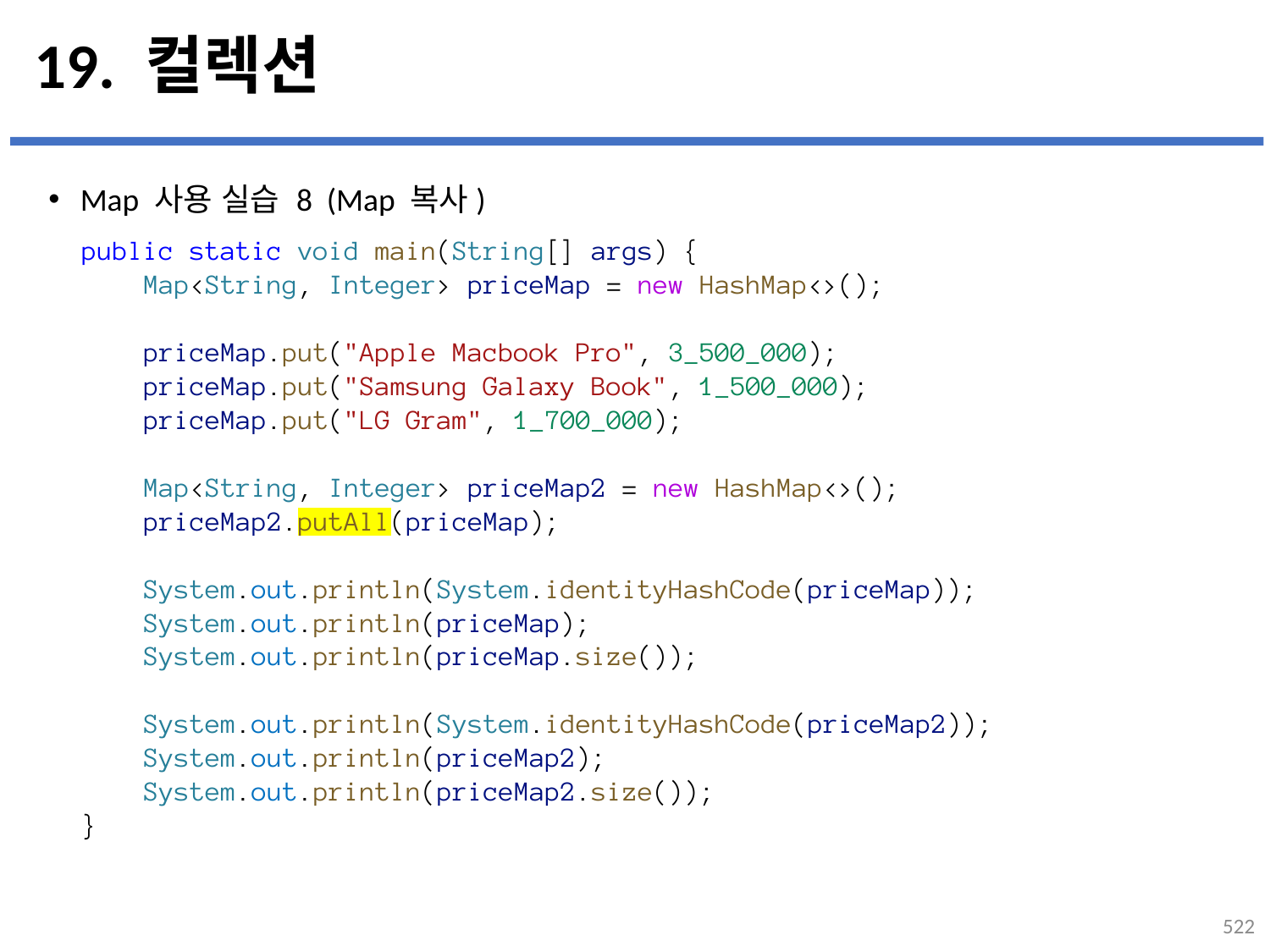

# 19. 컬렉션
Map 사용 실습 8  (Map 복사)
public static void main(String[] args) {
    Map<String, Integer> priceMap = new HashMap<>();

    priceMap.put("Apple Macbook Pro", 3_500_000);
    priceMap.put("Samsung Galaxy Book", 1_500_000);
    priceMap.put("LG Gram", 1_700_000);
    Map<String, Integer> priceMap2 = new HashMap<>();
    priceMap2.putAll(priceMap);
    System.out.println(System.identityHashCode(priceMap));
    System.out.println(priceMap);
    System.out.println(priceMap.size());
    System.out.println(System.identityHashCode(priceMap2));
    System.out.println(priceMap2);
    System.out.println(priceMap2.size());
}
522